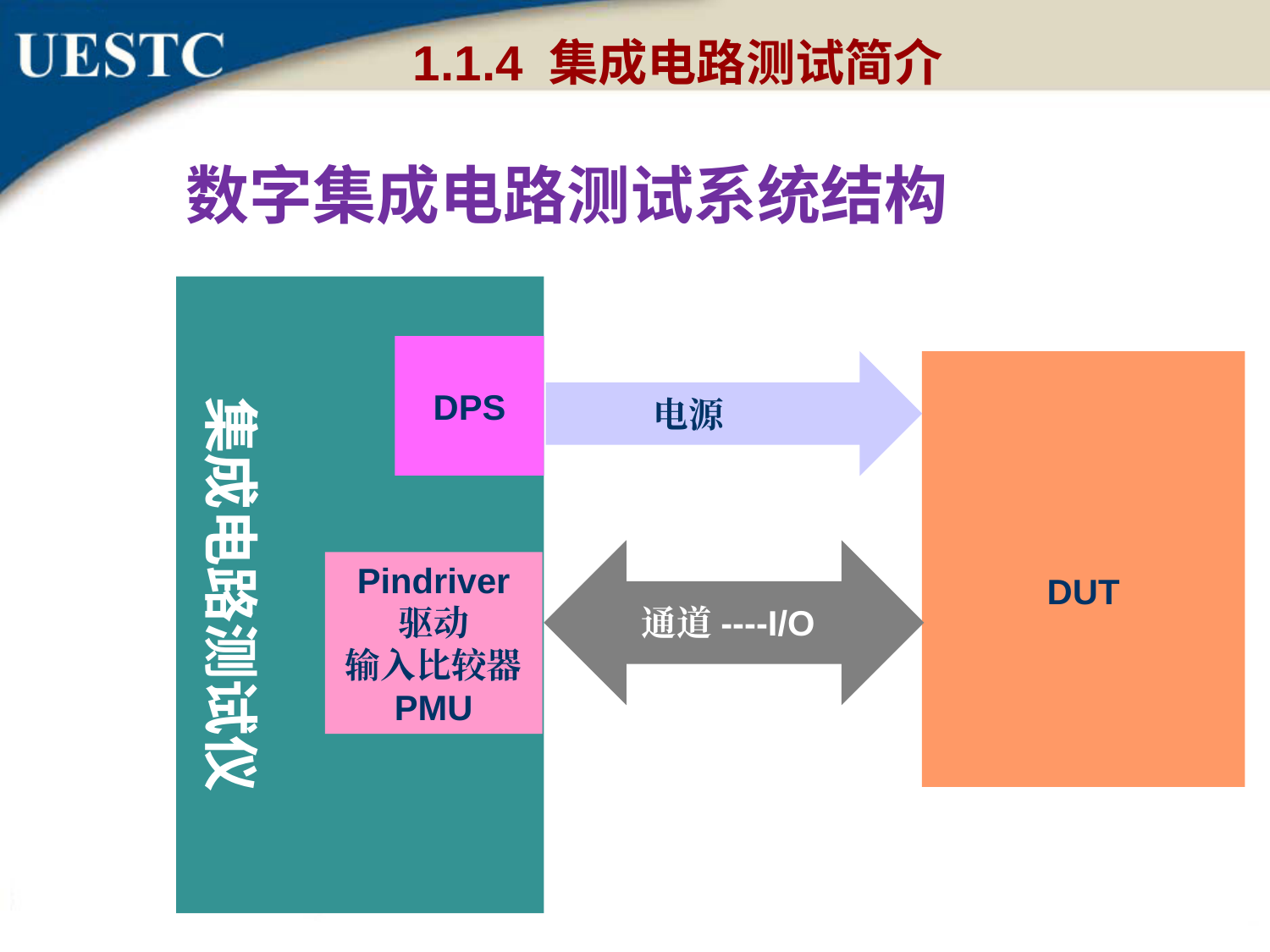

1.1.4 集成电路测试简介
数字集成电路测试系统结构

集成电路测试仪

DPS

DUT

电源

Pindriver
驱动
输入比较器
PMU
通道----I/O